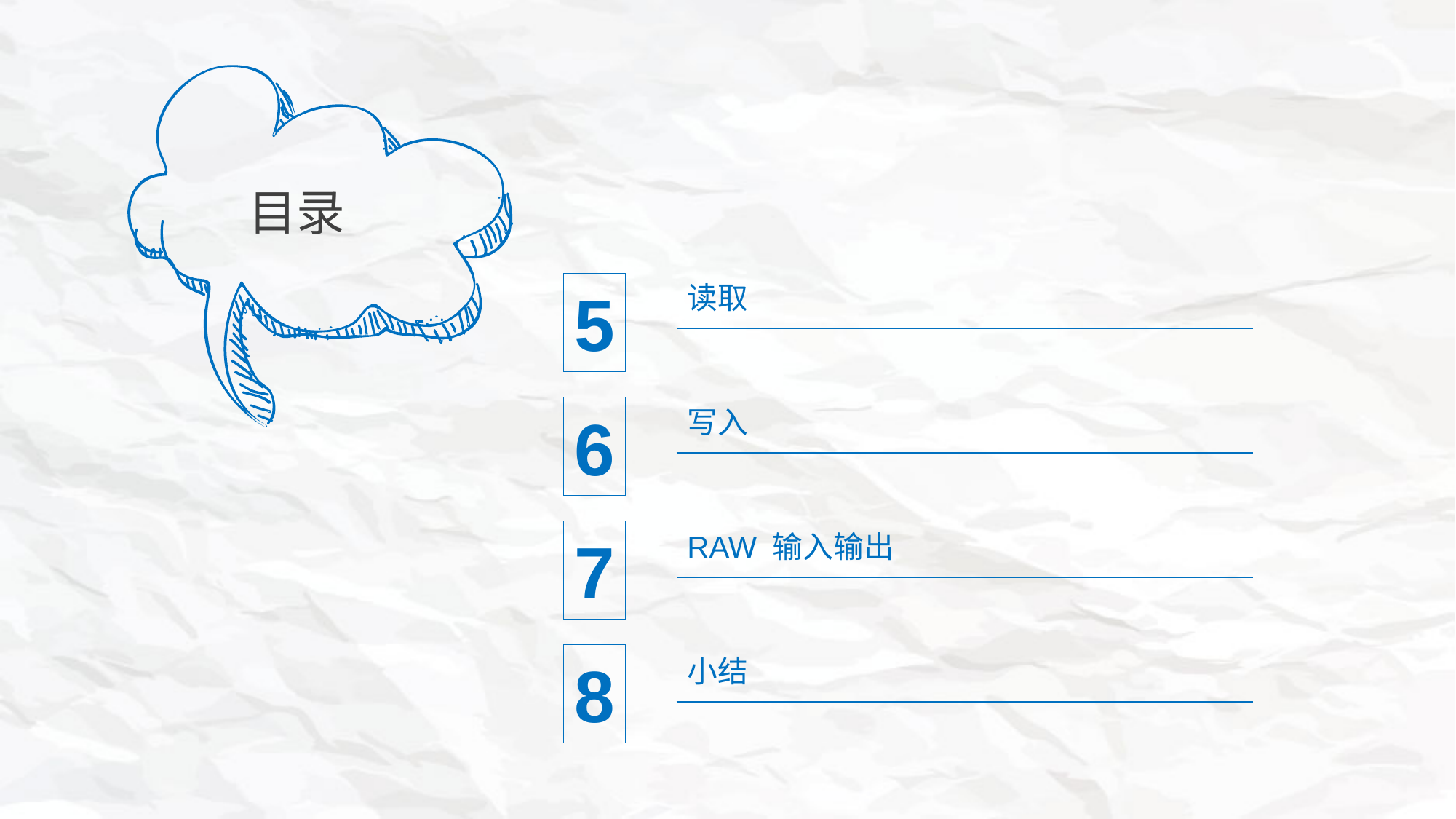

目录
读取
5
6
写入
7
RAW 输入输出
8
小结